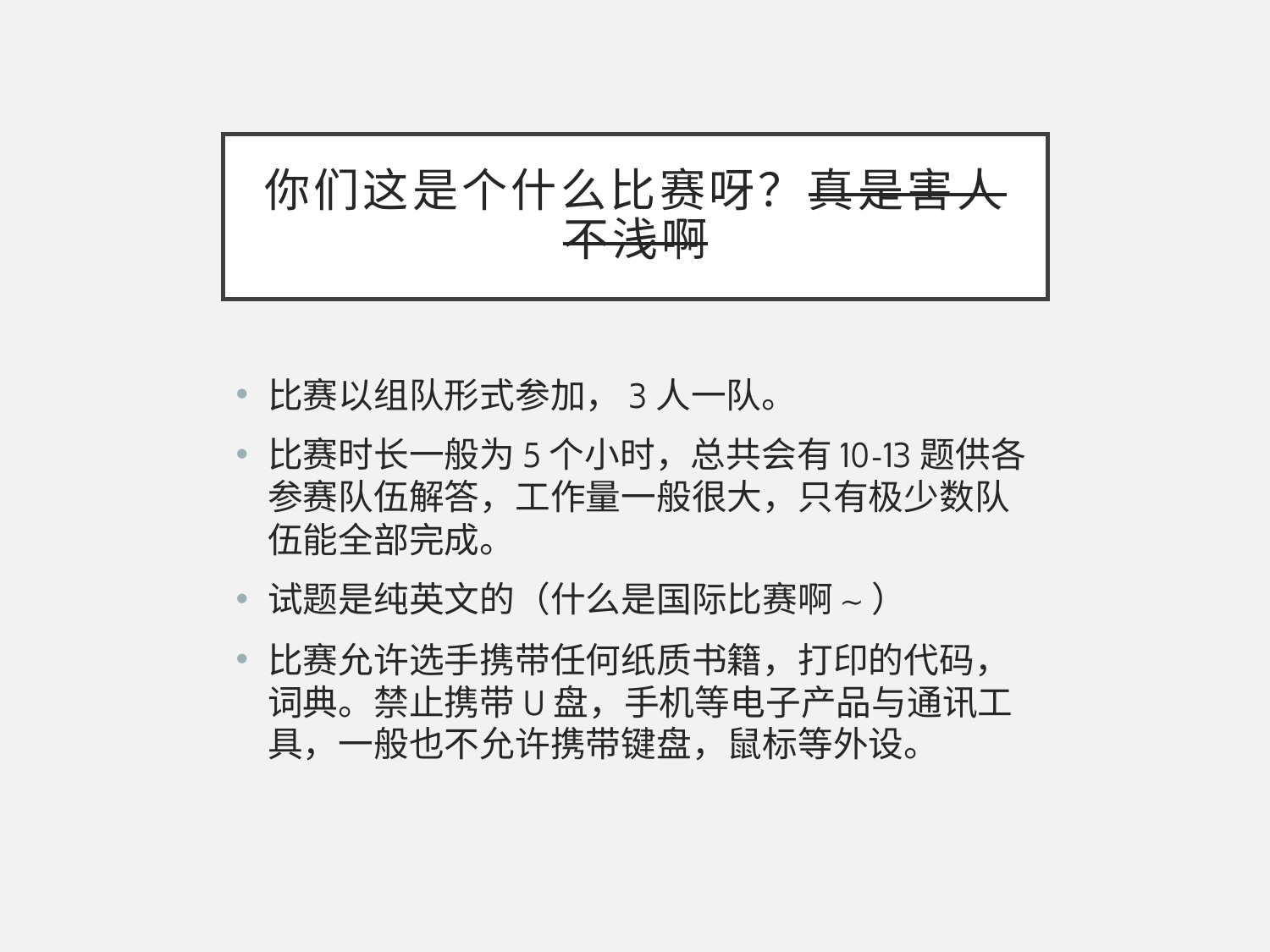

# 你们这是个什么比赛呀？真是害人不浅啊
比赛以组队形式参加，3人一队。
比赛时长一般为5个小时，总共会有10-13题供各参赛队伍解答，工作量一般很大，只有极少数队伍能全部完成。
试题是纯英文的（什么是国际比赛啊~）
比赛允许选手携带任何纸质书籍，打印的代码，词典。禁止携带U盘，手机等电子产品与通讯工具，一般也不允许携带键盘，鼠标等外设。